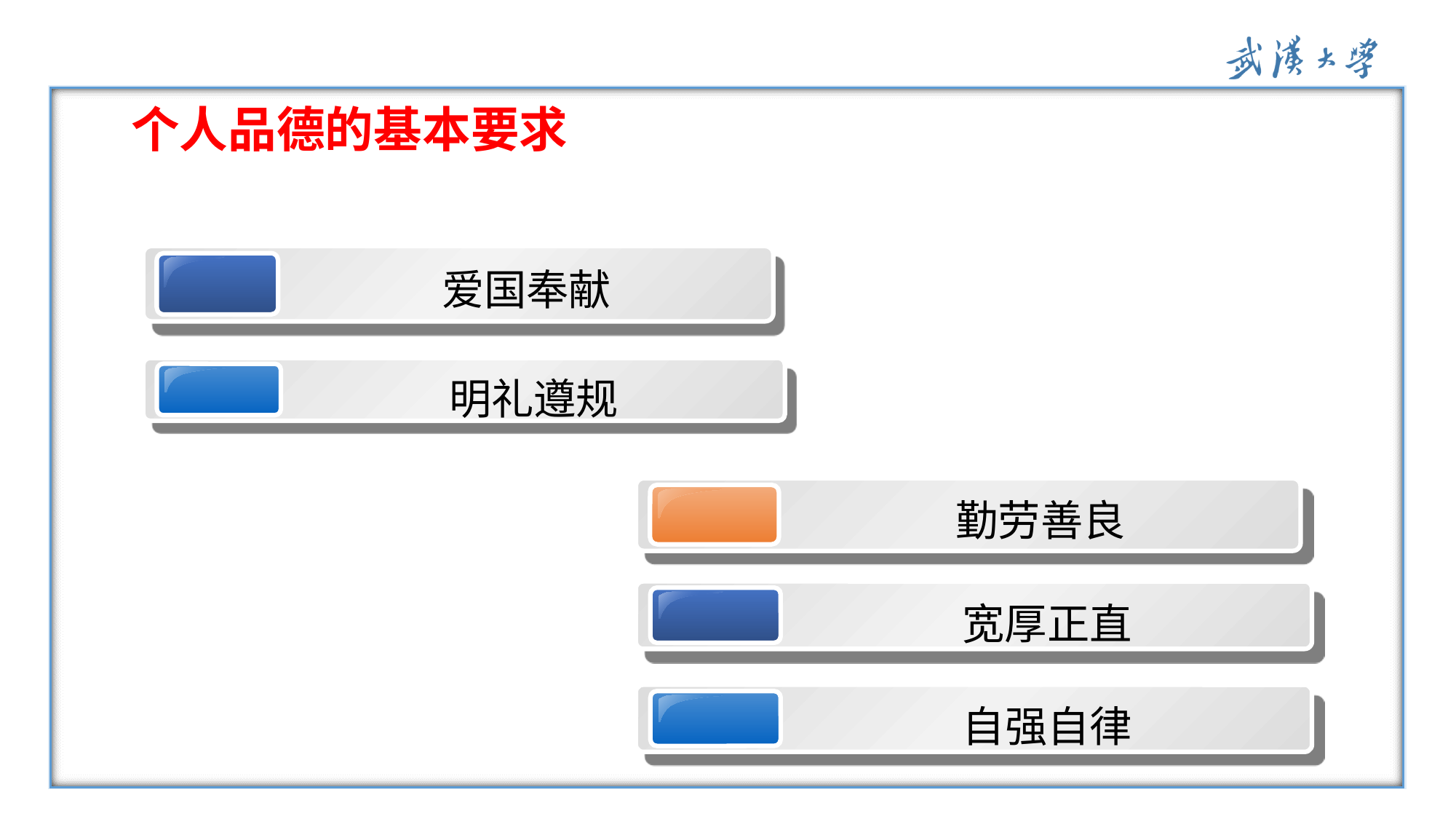

# 个人品德的基本要求

爱国奉献

明礼遵规

勤劳善良

宽厚正直

自强自律